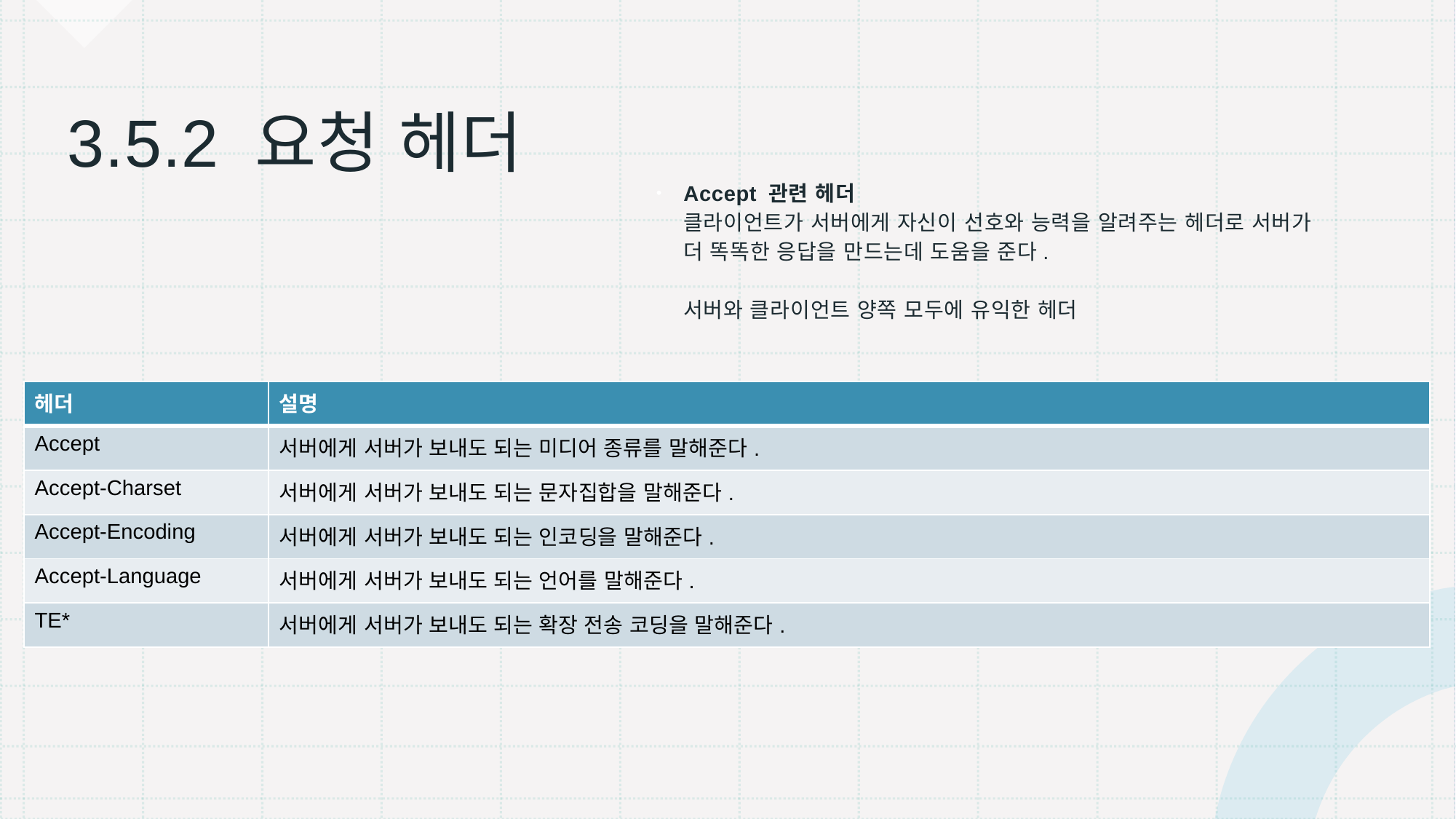

# 3.5.2 요청 헤더
Accept 관련 헤더
클라이언트가 서버에게 자신이 선호와 능력을 알려주는 헤더로 서버가 더 똑똑한 응답을 만드는데 도움을 준다.
서버와 클라이언트 양쪽 모두에 유익한 헤더

| 헤더 | 설명 |
| --- | --- |
| Accept | 서버에게 서버가 보내도 되는 미디어 종류를 말해준다. |
| Accept-Charset | 서버에게 서버가 보내도 되는 문자집합을 말해준다. |
| Accept-Encoding | 서버에게 서버가 보내도 되는 인코딩을 말해준다. |
| Accept-Language | 서버에게 서버가 보내도 되는 언어를 말해준다. |
| TE\* | 서버에게 서버가 보내도 되는 확장 전송 코딩을 말해준다. |